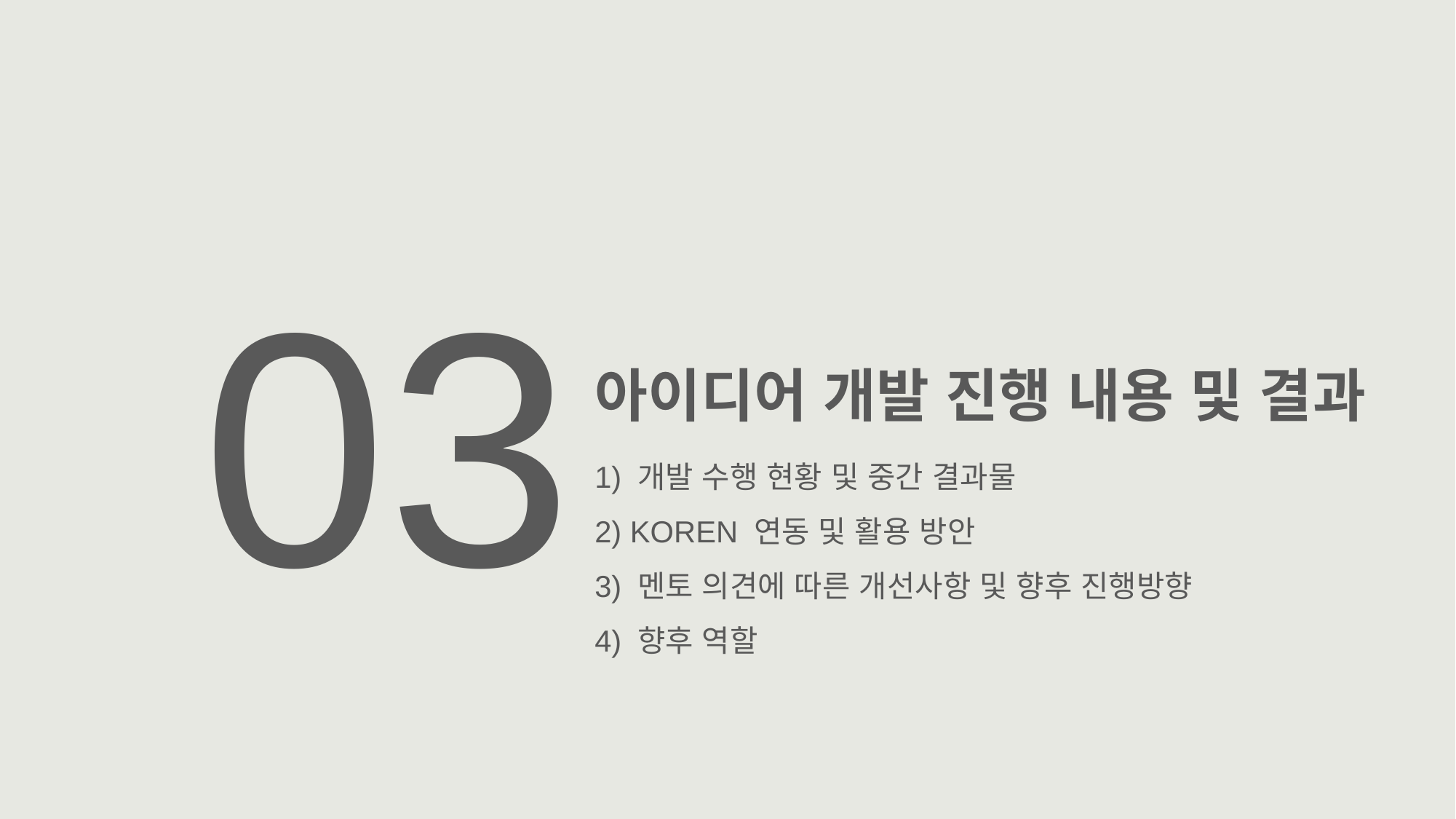

03
아이디어 개발 진행 내용 및 결과
1) 개발 수행 현황 및 중간 결과물
2) KOREN 연동 및 활용 방안
3) 멘토 의견에 따른 개선사항 및 향후 진행방향
4) 향후 역할